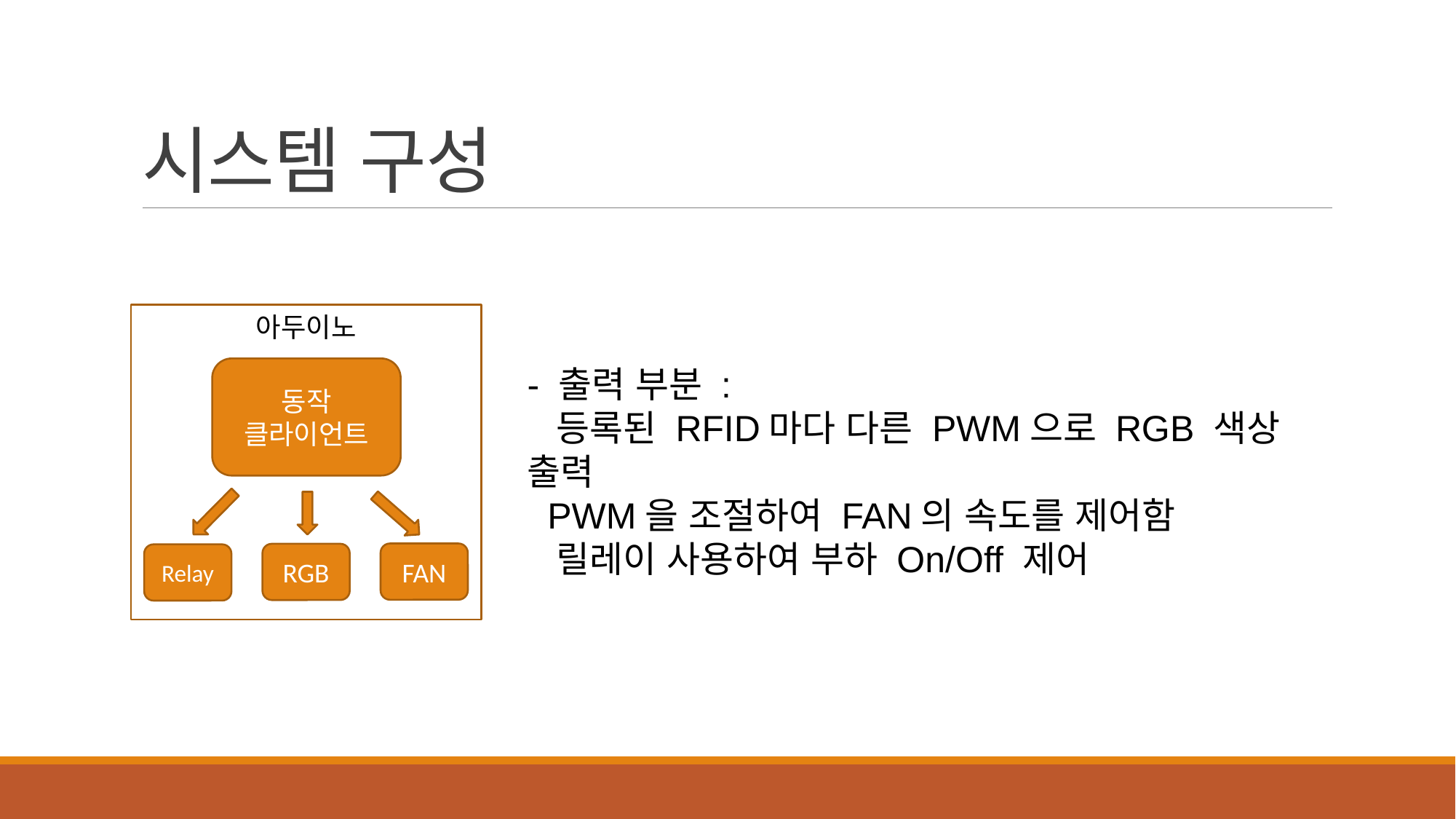

# 시스템 구성

아두이노
- 출력 부분 :
  등록된 RFID마다 다른 PWM으로 RGB 색상 출력
  PWM을 조절하여 FAN의 속도를 제어함
  릴레이 사용하여 부하 On/Off 제어
동작 클라이언트

FAN
RGB
Relay